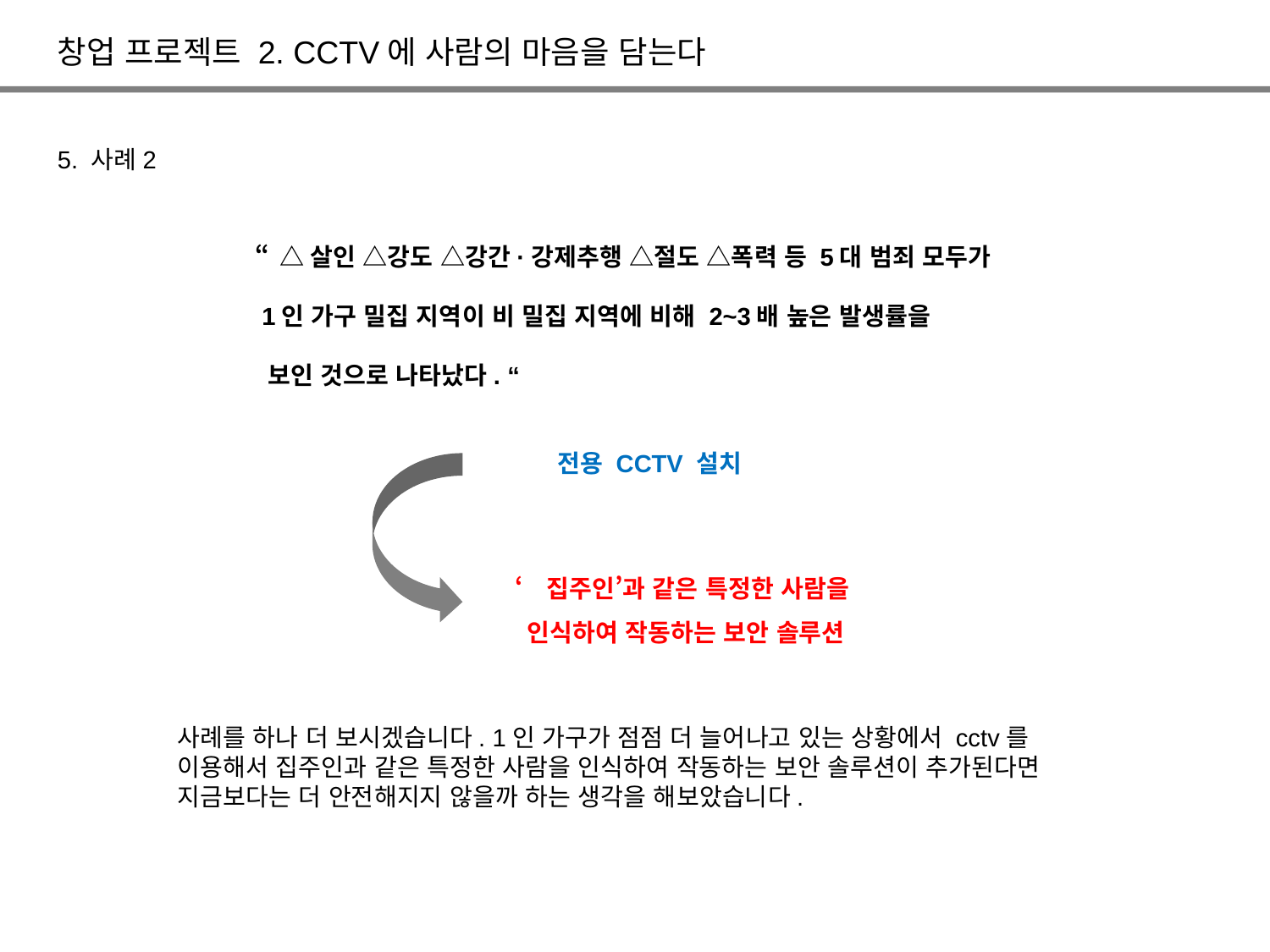

창업 프로젝트 2. CCTV에 사람의 마음을 담는다

5. 사례2
“△살인 △강도 △강간·강제추행 △절도 △폭력 등 5대 범죄 모두가
 1인 가구 밀집 지역이 비 밀집 지역에 비해 2~3배 높은 발생률을
 보인 것으로 나타났다. “
전용 CCTV 설치

‘집주인’과 같은 특정한 사람을
인식하여 작동하는 보안 솔루션
사례를 하나 더 보시겠습니다. 1인 가구가 점점 더 늘어나고 있는 상황에서 cctv를 이용해서 집주인과 같은 특정한 사람을 인식하여 작동하는 보안 솔루션이 추가된다면 지금보다는 더 안전해지지 않을까 하는 생각을 해보았습니다.